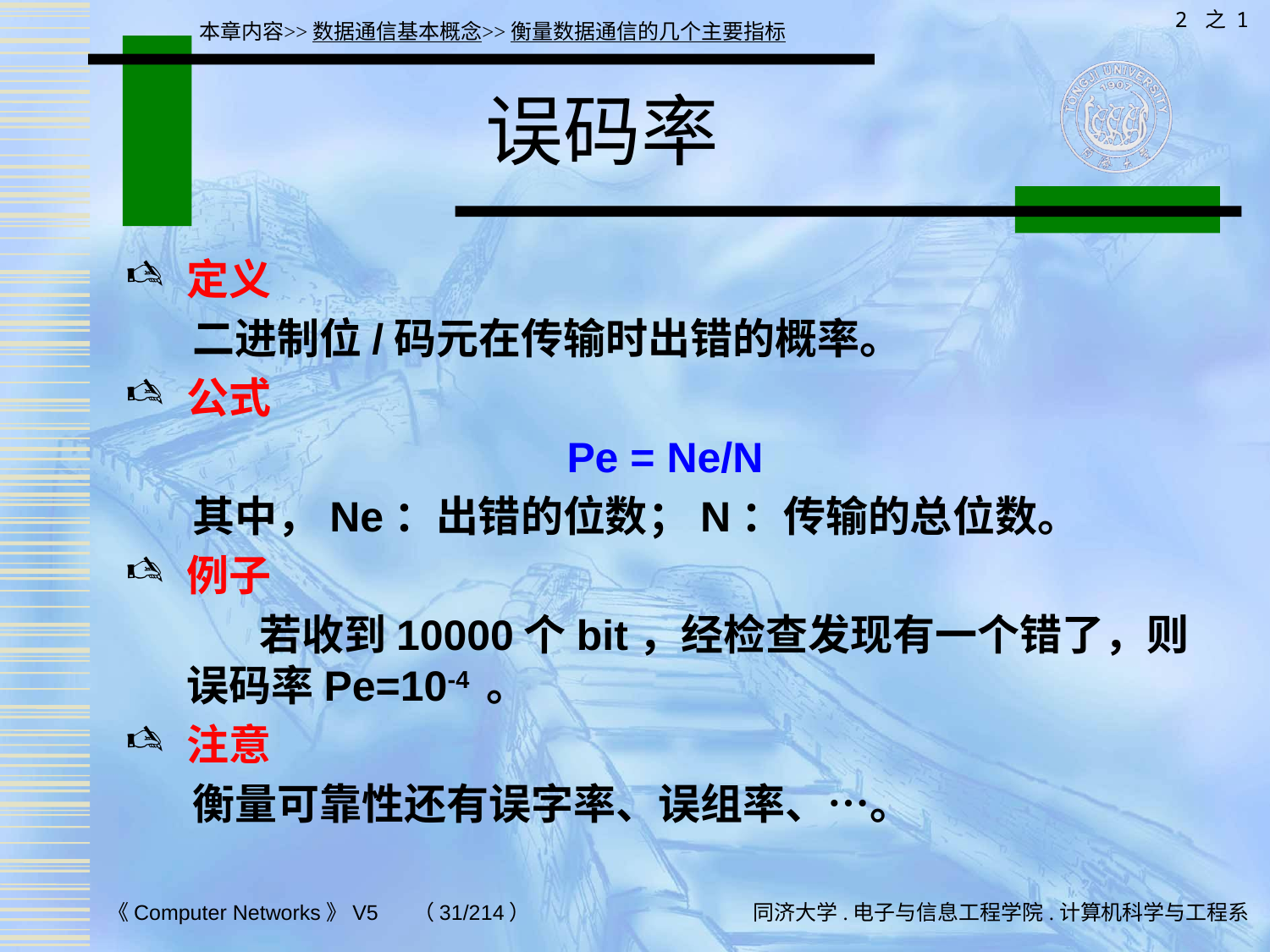

2 之 1
本章内容>>数据通信基本概念>>衡量数据通信的几个主要指标
# 误码率
定义
      二进制位/码元在传输时出错的概率。
公式
Pe = Ne/N
      其中，Ne：出错的位数；N：传输的总位数。
例子
             若收到10000个bit，经检查发现有一个错了，则误码率Pe=10-4 。
注意
      衡量可靠性还有误字率、误组率、…。